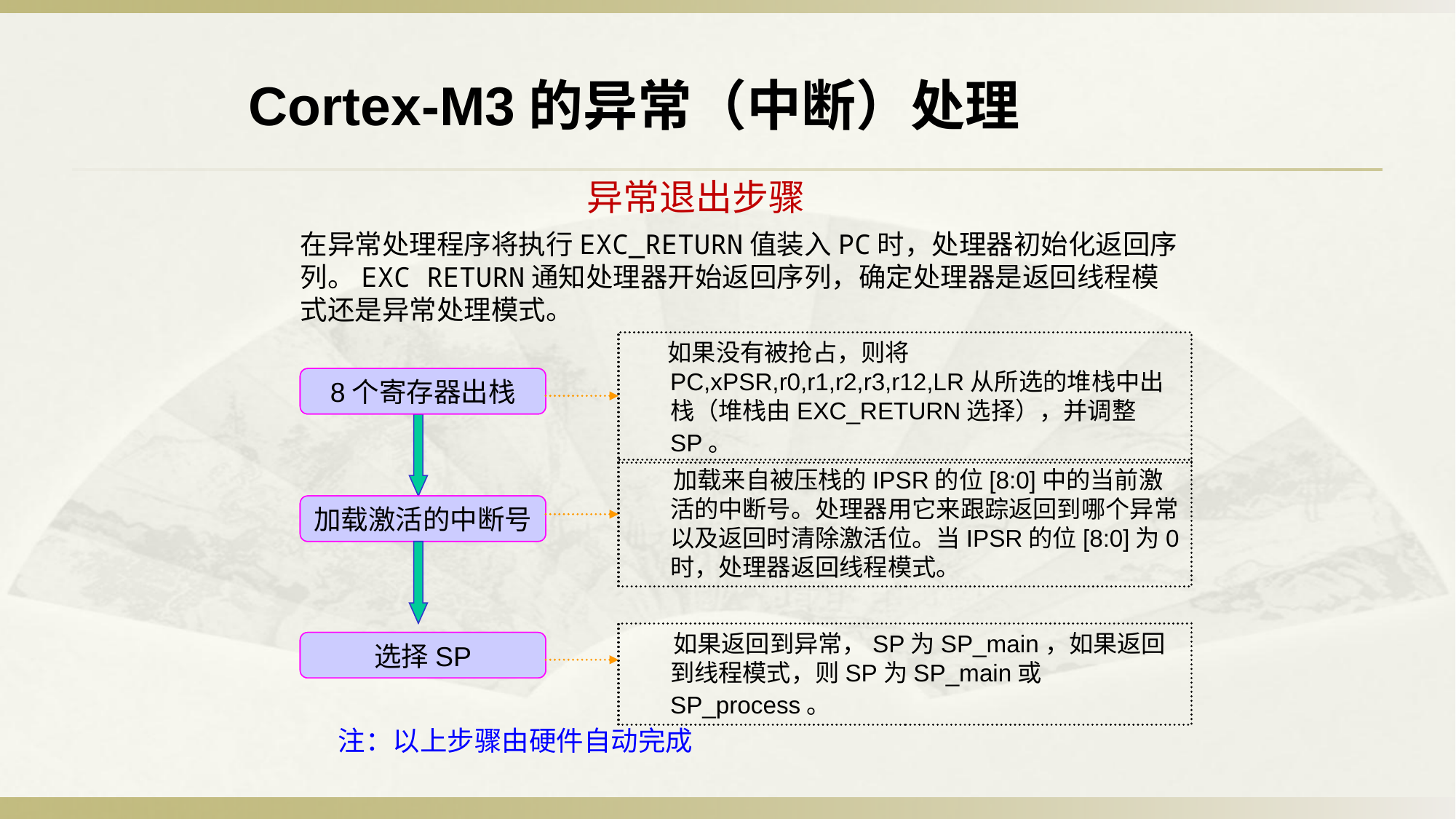

Cortex-M3的异常（中断）处理
异常退出步骤
在异常处理程序将执行EXC_RETURN值装入PC时，处理器初始化返回序列。EXC RETURN通知处理器开始返回序列，确定处理器是返回线程模式还是异常处理模式。
      如果没有被抢占，则将PC,xPSR,r0,r1,r2,r3,r12,LR从所选的堆栈中出栈（堆栈由EXC_RETURN选择），并调整SP。
8个寄存器出栈
8个寄存器出栈

       加载来自被压栈的IPSR的位[8:0]中的当前激活的中断号。处理器用它来跟踪返回到哪个异常以及返回时清除激活位。当IPSR的位[8:0]为0时，处理器返回线程模式。
加载激活的中断号
加载激活的中断号

       如果返回到异常，SP为SP_main，如果返回到线程模式，则SP为SP_main或SP_process。
选择SP
选择SP

注：以上步骤由硬件自动完成